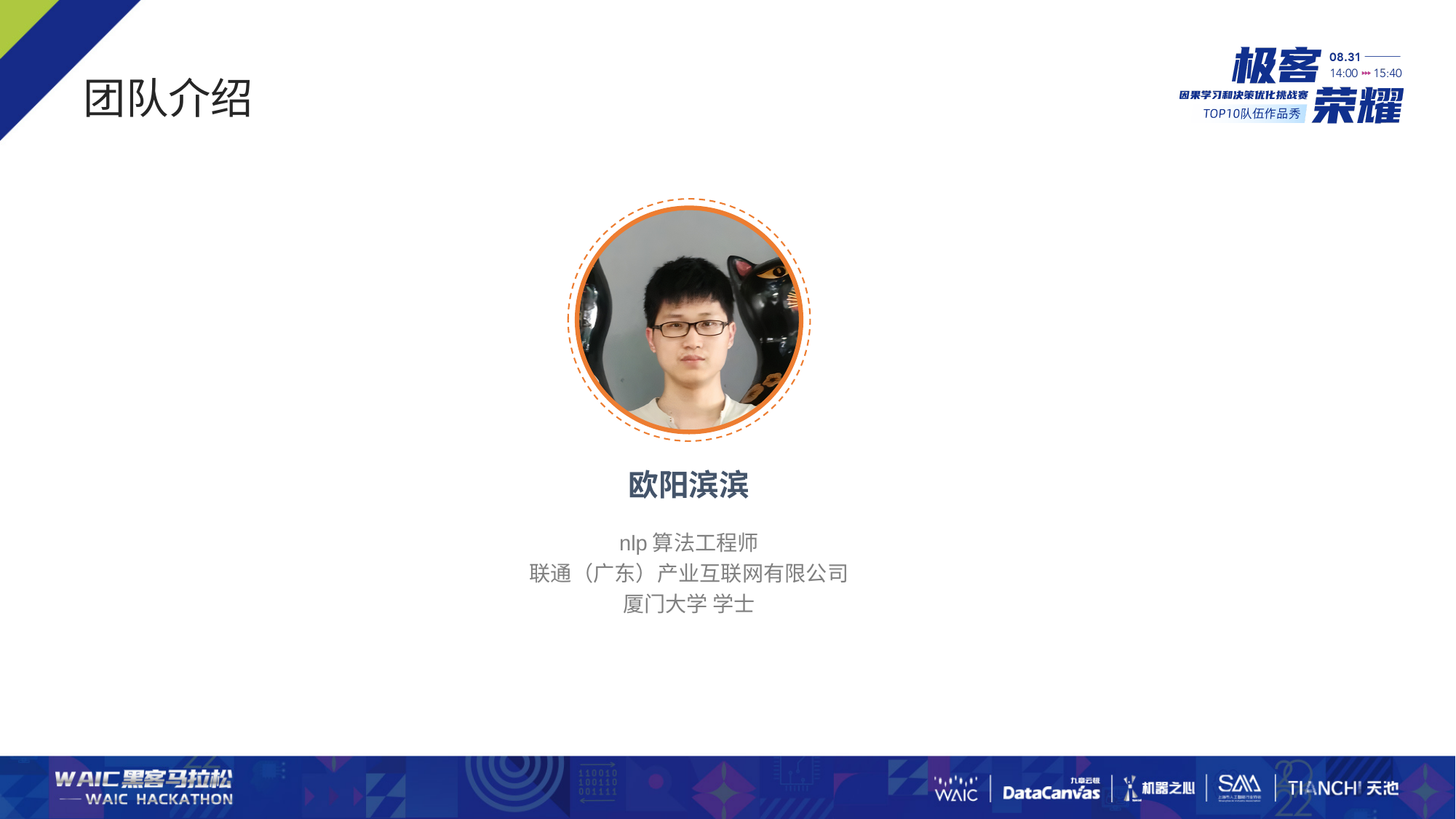

团队介绍

欧阳滨滨
nlp算法工程师
联通（广东）产业互联网有限公司
厦门大学 学士